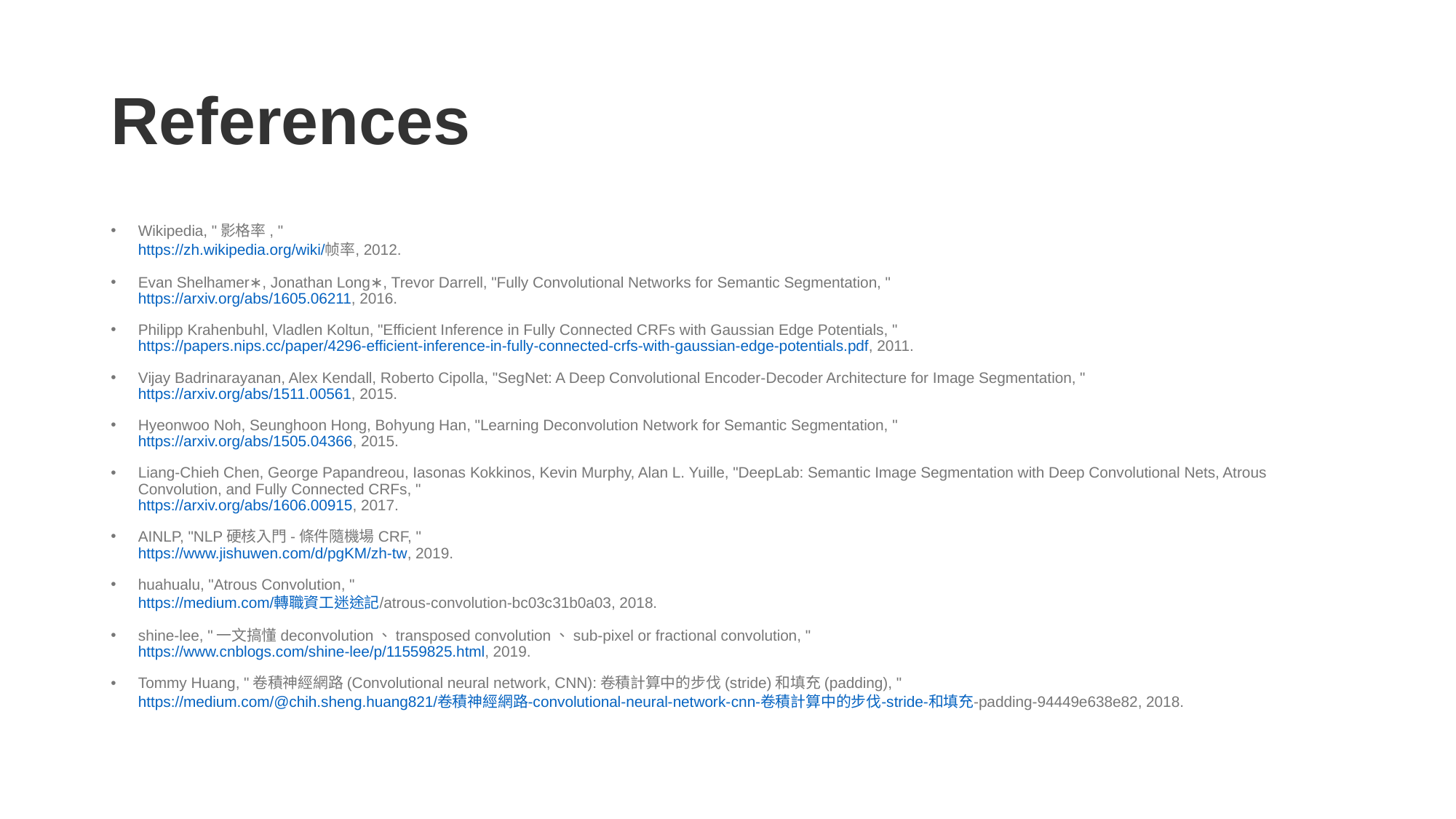

# References
Wikipedia, "影格率, "
https://zh.wikipedia.org/wiki/帧率, 2012.
Evan Shelhamer∗, Jonathan Long∗, Trevor Darrell, "Fully Convolutional Networks for Semantic Segmentation, "
https://arxiv.org/abs/1605.06211, 2016.
Philipp Krahenbuhl, Vladlen Koltun, "Efficient Inference in Fully Connected CRFs with Gaussian Edge Potentials, "
https://papers.nips.cc/paper/4296-efficient-inference-in-fully-connected-crfs-with-gaussian-edge-potentials.pdf, 2011.
Vijay Badrinarayanan, Alex Kendall, Roberto Cipolla, "SegNet: A Deep Convolutional Encoder-Decoder Architecture for Image Segmentation, "
https://arxiv.org/abs/1511.00561, 2015.
Hyeonwoo Noh, Seunghoon Hong, Bohyung Han, "Learning Deconvolution Network for Semantic Segmentation, "
https://arxiv.org/abs/1505.04366, 2015.
Liang-Chieh Chen, George Papandreou, Iasonas Kokkinos, Kevin Murphy, Alan L. Yuille, "DeepLab: Semantic Image Segmentation with Deep Convolutional Nets, Atrous Convolution, and Fully Connected CRFs, "
https://arxiv.org/abs/1606.00915, 2017.
AINLP, "NLP硬核入門-條件隨機場CRF, "
https://www.jishuwen.com/d/pgKM/zh-tw, 2019.
huahualu, "Atrous Convolution, "
https://medium.com/轉職資工迷途記/atrous-convolution-bc03c31b0a03, 2018.
shine-lee, "一文搞懂deconvolution、transposed convolution、sub-pixel or fractional convolution, "
https://www.cnblogs.com/shine-lee/p/11559825.html, 2019.
Tommy Huang, "卷積神經網路(Convolutional neural network, CNN):卷積計算中的步伐(stride)和填充(padding), "
https://medium.com/@chih.sheng.huang821/卷積神經網路-convolutional-neural-network-cnn-卷積計算中的步伐-stride-和填充-padding-94449e638e82, 2018.